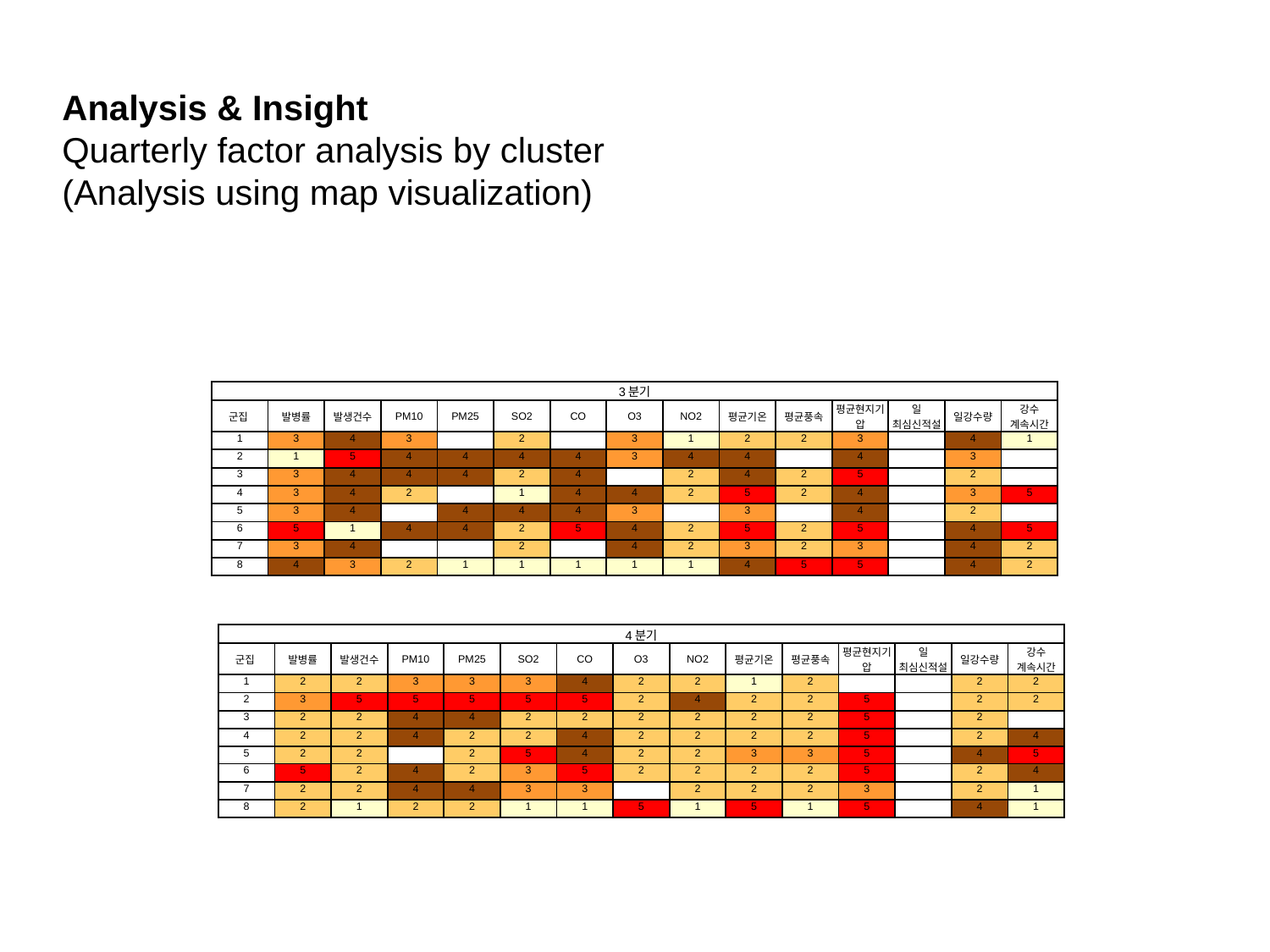

Analysis & Insight
Quarterly factor analysis by cluster
(Analysis using map visualization)
| 3분기 |  |  |  |  |  |  |  |  |  |  |  |  |  |  |
| --- | --- | --- | --- | --- | --- | --- | --- | --- | --- | --- | --- | --- | --- | --- |
| 군집 | 발병률 | 발생건수 | PM10 | PM25 | SO2 | CO | O3 | NO2 | 평균기온 | 평균풍속 | 평균현지기압 | 일 최심신적설 | 일강수량 | 강수 계속시간 |
| 1 | 3 | 4 | 3 |  | 2 |  | 3 | 1 | 2 | 2 | 3 |  | 4 | 1 |
| 2 | 1 | 5 | 4 | 4 | 4 | 4 | 3 | 4 | 4 |  | 4 |  | 3 |  |
| 3 | 3 | 4 | 4 | 4 | 2 | 4 |  | 2 | 4 | 2 | 5 |  | 2 |  |
| 4 | 3 | 4 | 2 |  | 1 | 4 | 4 | 2 | 5 | 2 | 4 |  | 3 | 5 |
| 5 | 3 | 4 |  | 4 | 4 | 4 | 3 |  | 3 |  | 4 |  | 2 |  |
| 6 | 5 | 1 | 4 | 4 | 2 | 5 | 4 | 2 | 5 | 2 | 5 |  | 4 | 5 |
| 7 | 3 | 4 |  |  | 2 |  | 4 | 2 | 3 | 2 | 3 |  | 4 | 2 |
| 8 | 4 | 3 | 2 | 1 | 1 | 1 | 1 | 1 | 4 | 5 | 5 |  | 4 | 2 |
| 4분기 |  |  |  |  |  |  |  |  |  |  |  |  |  |  |
| --- | --- | --- | --- | --- | --- | --- | --- | --- | --- | --- | --- | --- | --- | --- |
| 군집 | 발병률 | 발생건수 | PM10 | PM25 | SO2 | CO | O3 | NO2 | 평균기온 | 평균풍속 | 평균현지기압 | 일 최심신적설 | 일강수량 | 강수 계속시간 |
| 1 | 2 | 2 | 3 | 3 | 3 | 4 | 2 | 2 | 1 | 2 |  |  | 2 | 2 |
| 2 | 3 | 5 | 5 | 5 | 5 | 5 | 2 | 4 | 2 | 2 | 5 |  | 2 | 2 |
| 3 | 2 | 2 | 4 | 4 | 2 | 2 | 2 | 2 | 2 | 2 | 5 |  | 2 |  |
| 4 | 2 | 2 | 4 | 2 | 2 | 4 | 2 | 2 | 2 | 2 | 5 |  | 2 | 4 |
| 5 | 2 | 2 |  | 2 | 5 | 4 | 2 | 2 | 3 | 3 | 5 |  | 4 | 5 |
| 6 | 5 | 2 | 4 | 2 | 3 | 5 | 2 | 2 | 2 | 2 | 5 |  | 2 | 4 |
| 7 | 2 | 2 | 4 | 4 | 3 | 3 |  | 2 | 2 | 2 | 3 |  | 2 | 1 |
| 8 | 2 | 1 | 2 | 2 | 1 | 1 | 5 | 1 | 5 | 1 | 5 |  | 4 | 1 |